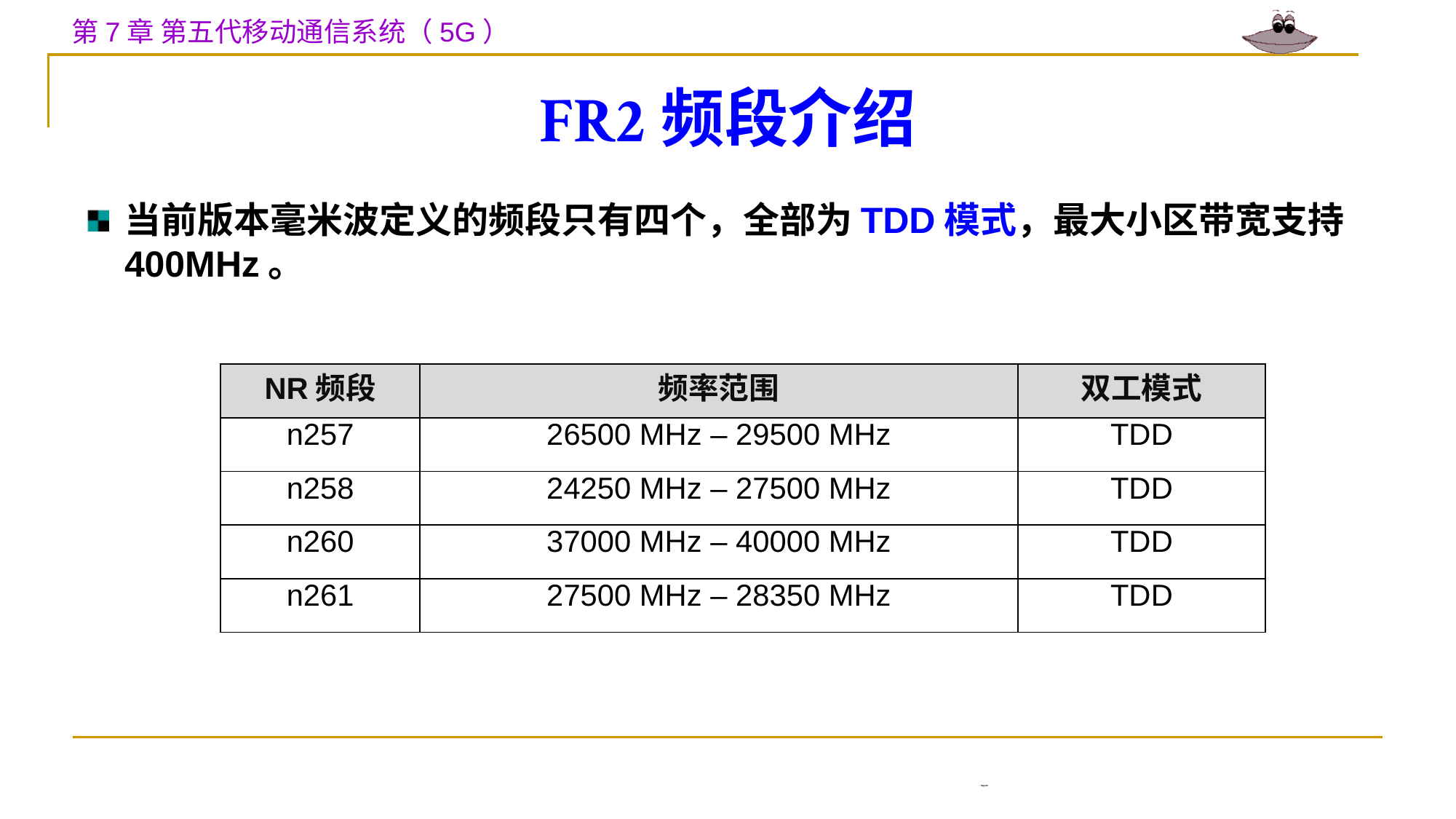

# FR2频段介绍
当前版本毫米波定义的频段只有四个，全部为TDD模式，最大小区带宽支持400MHz。

| NR频段 | 频率范围 | 双工模式 |
| --- | --- | --- |
| n257 | 26500 MHz – 29500 MHz | TDD |
| n258 | 24250 MHz – 27500 MHz | TDD |
| n260 | 37000 MHz – 40000 MHz | TDD |
| n261 | 27500 MHz – 28350 MHz | TDD |
Page16